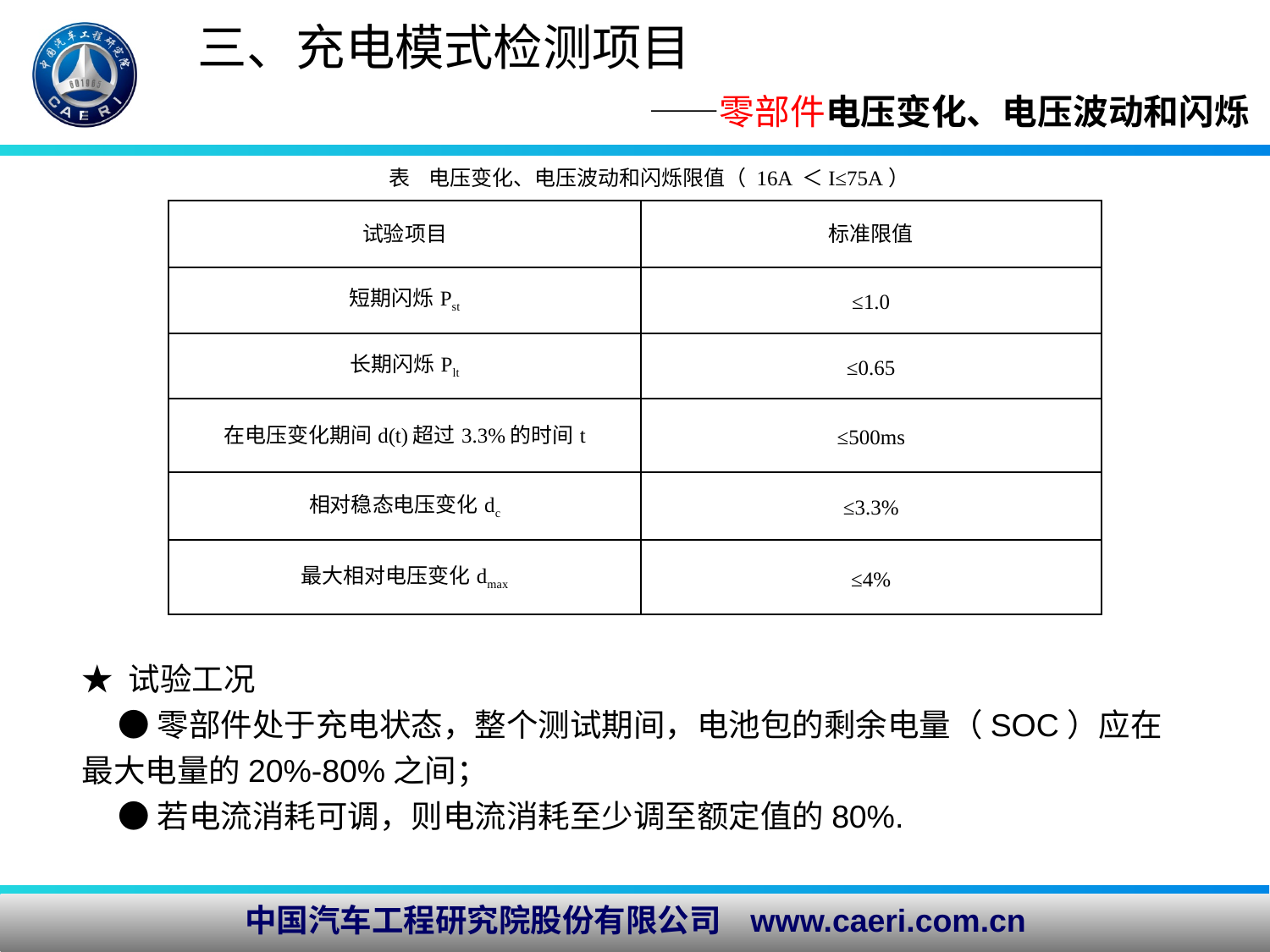

# 三、充电模式检测项目 ——零部件电压变化、电压波动和闪烁
表    电压变化、电压波动和闪烁限值（ 16A ＜I≤75A）
| 试验项目 | 标准限值 |
| --- | --- |
| 短期闪烁Pst | ≤1.0 |
| 长期闪烁Plt | ≤0.65 |
| 在电压变化期间d(t)超过3.3%的时间t | ≤500ms |
| 相对稳态电压变化dc | ≤3.3% |
| 最大相对电压变化dmax | ≤4% |
★ 试验工况
     ●零部件处于充电状态，整个测试期间，电池包的剩余电量（SOC）应在最大电量的20%-80%之间；
     ●若电流消耗可调，则电流消耗至少调至额定值的80%.